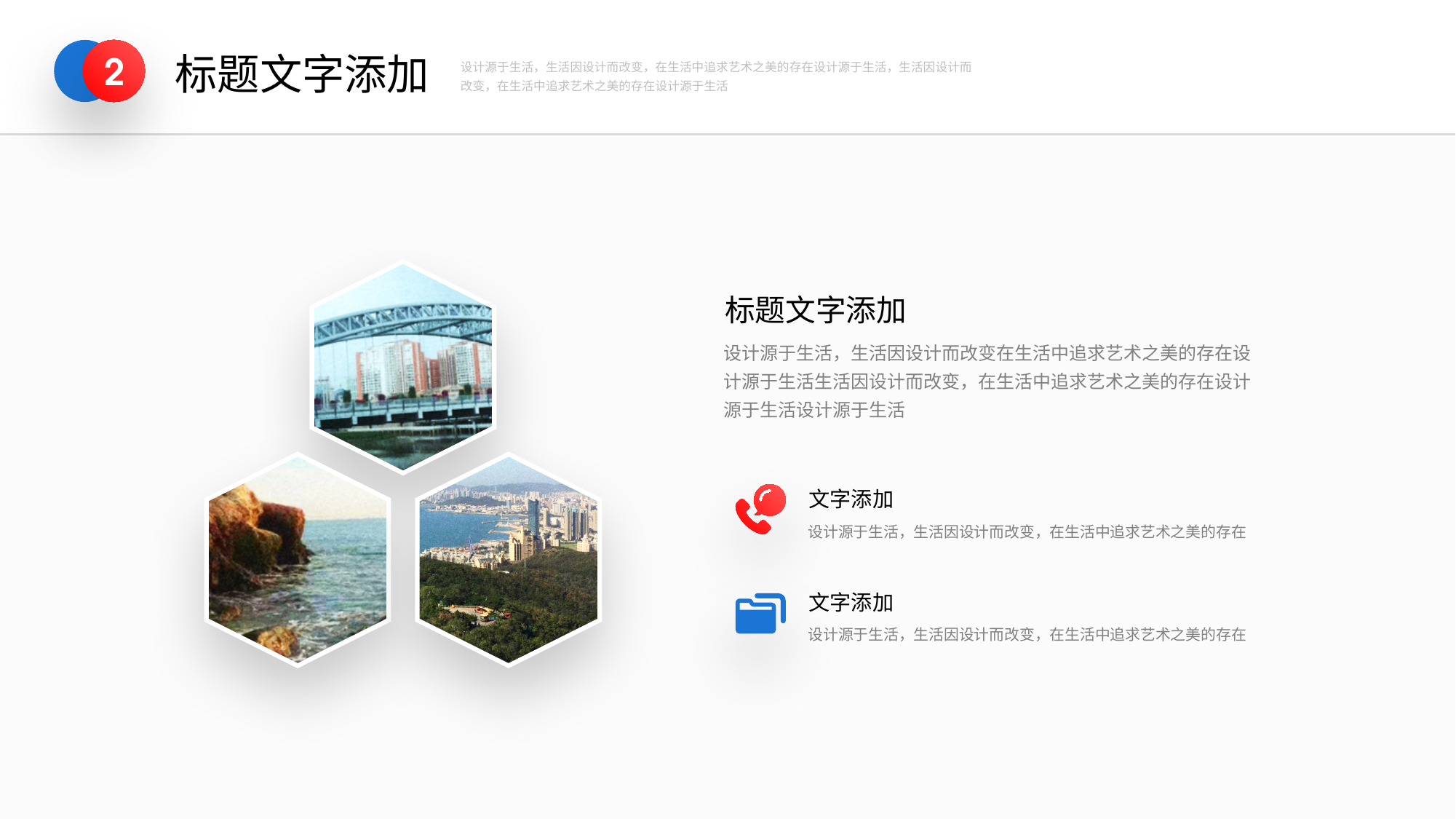

标题文字添加
2
设计源于生活，生活因设计而改变，在生活中追求艺术之美的存在设计源于生活，生活因设计而改变，在生活中追求艺术之美的存在设计源于生活

标题文字添加
设计源于生活，生活因设计而改变在生活中追求艺术之美的存在设计源于生活生活因设计而改变，在生活中追求艺术之美的存在设计源于生活设计源于生活

文字添加
设计源于生活，生活因设计而改变，在生活中追求艺术之美的存在

文字添加
设计源于生活，生活因设计而改变，在生活中追求艺术之美的存在